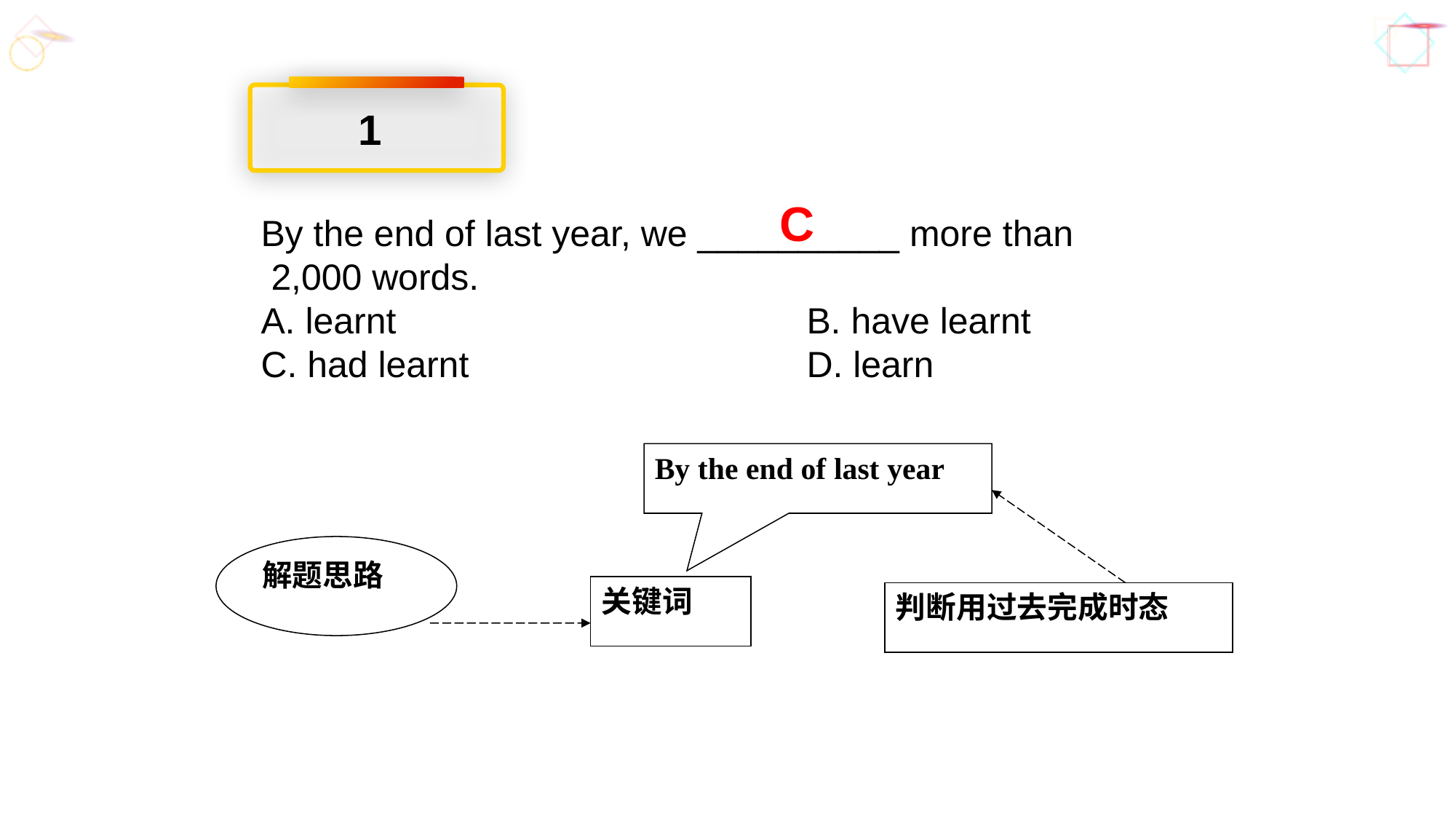

1

C
By the end of last year, we __________ more than
 2,000 words.
A. learnt				B. have learnt
C. had learnt				D. learn
By the end of last year

解题思路
关键词
判断用过去完成时态